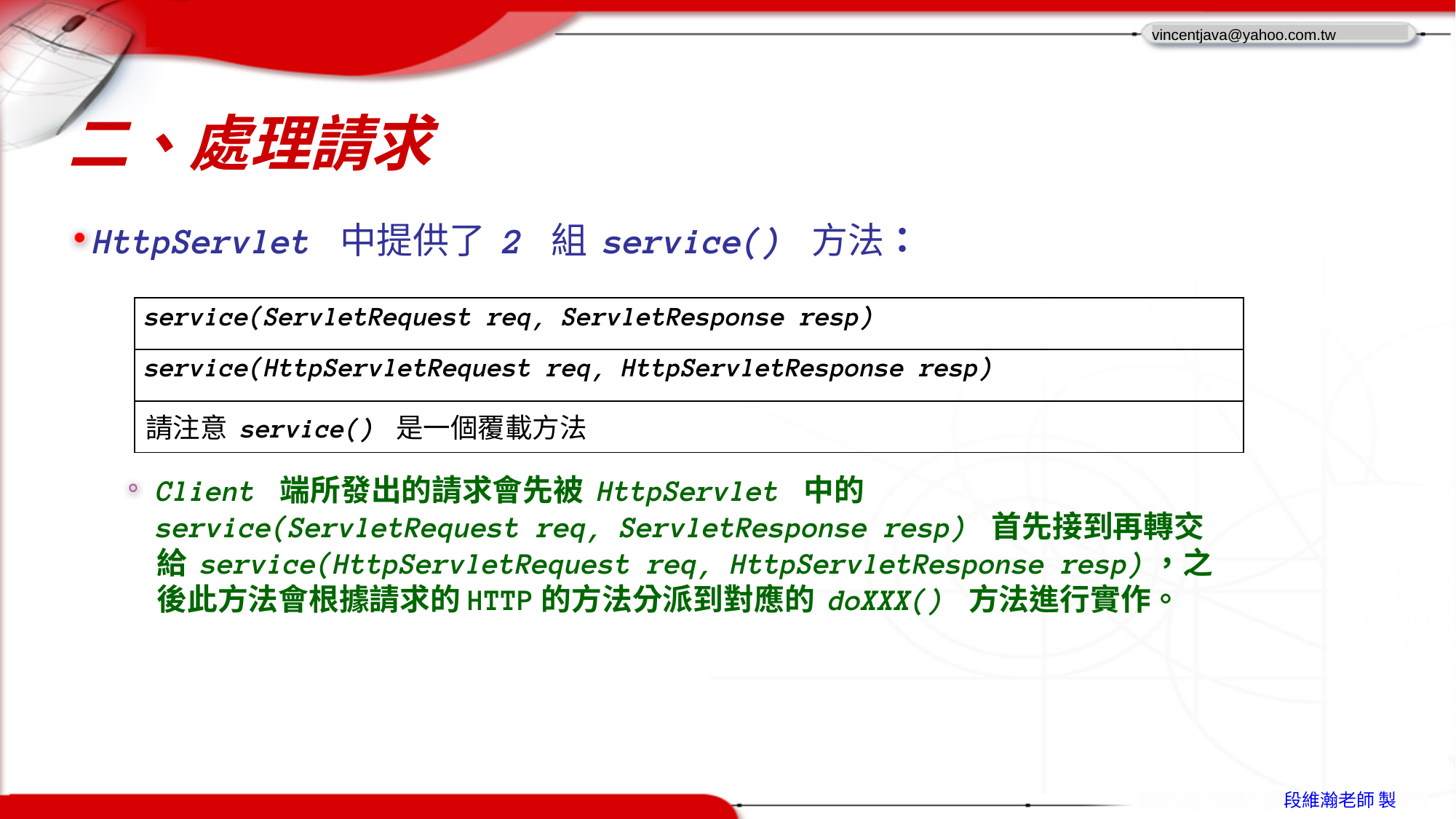

# 二、處理請求
HttpServlet 中提供了 2 組 service() 方法：

Client 端所發出的請求會先被 HttpServlet 中的 service(ServletRequest req, ServletResponse resp) 首先接到再轉交給 service(HttpServletRequest req, HttpServletResponse resp)，之後此方法會根據請求的HTTP的方法分派到對應的 doXXX() 方法進行實作。
| service(ServletRequest req, ServletResponse resp) |
| --- |
| service(HttpServletRequest req, HttpServletResponse resp) |
| 請注意 service() 是一個覆載方法 |